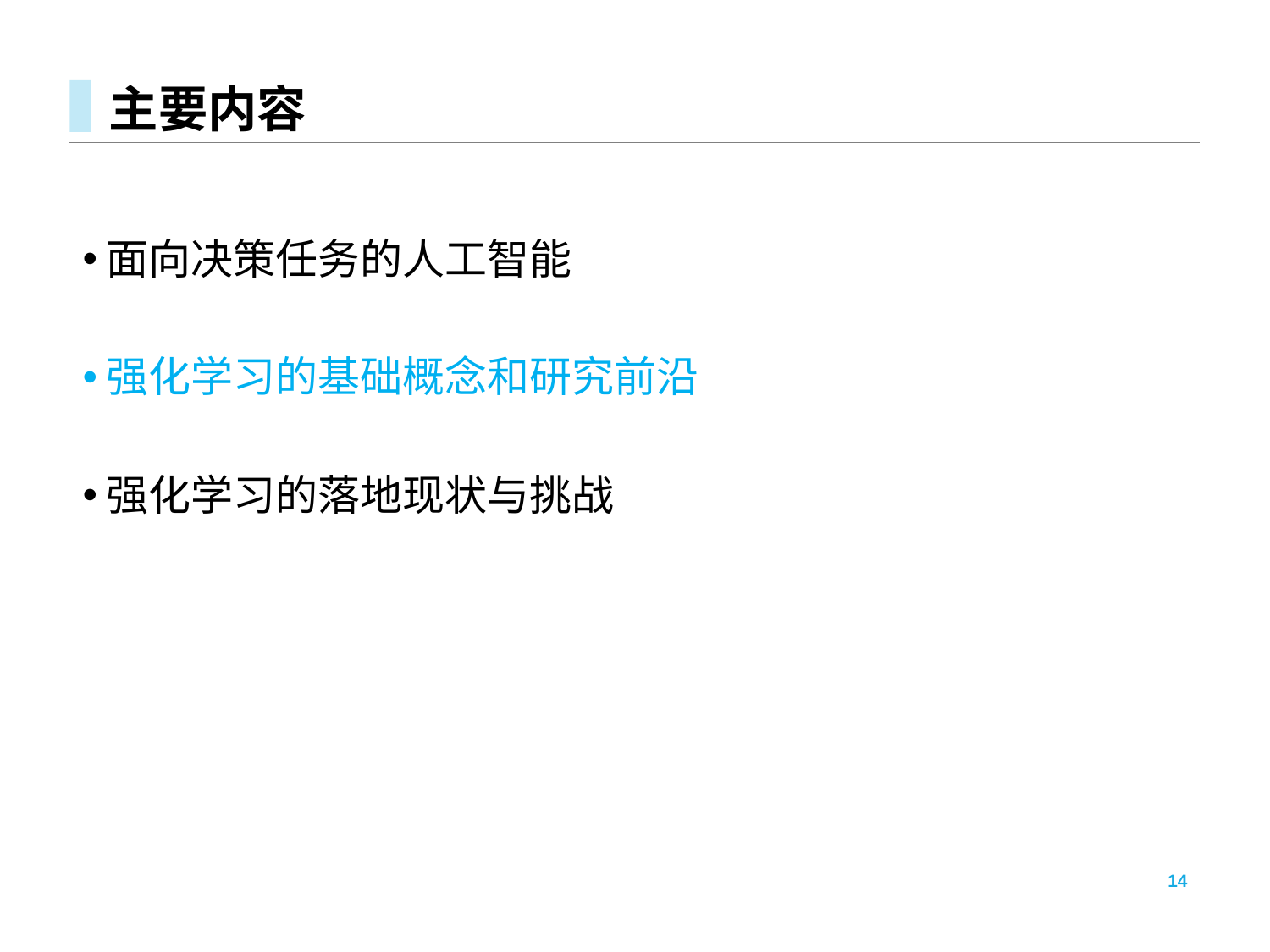

# 主要内容
面向决策任务的人工智能

强化学习的基础概念和研究前沿

强化学习的落地现状与挑战
14